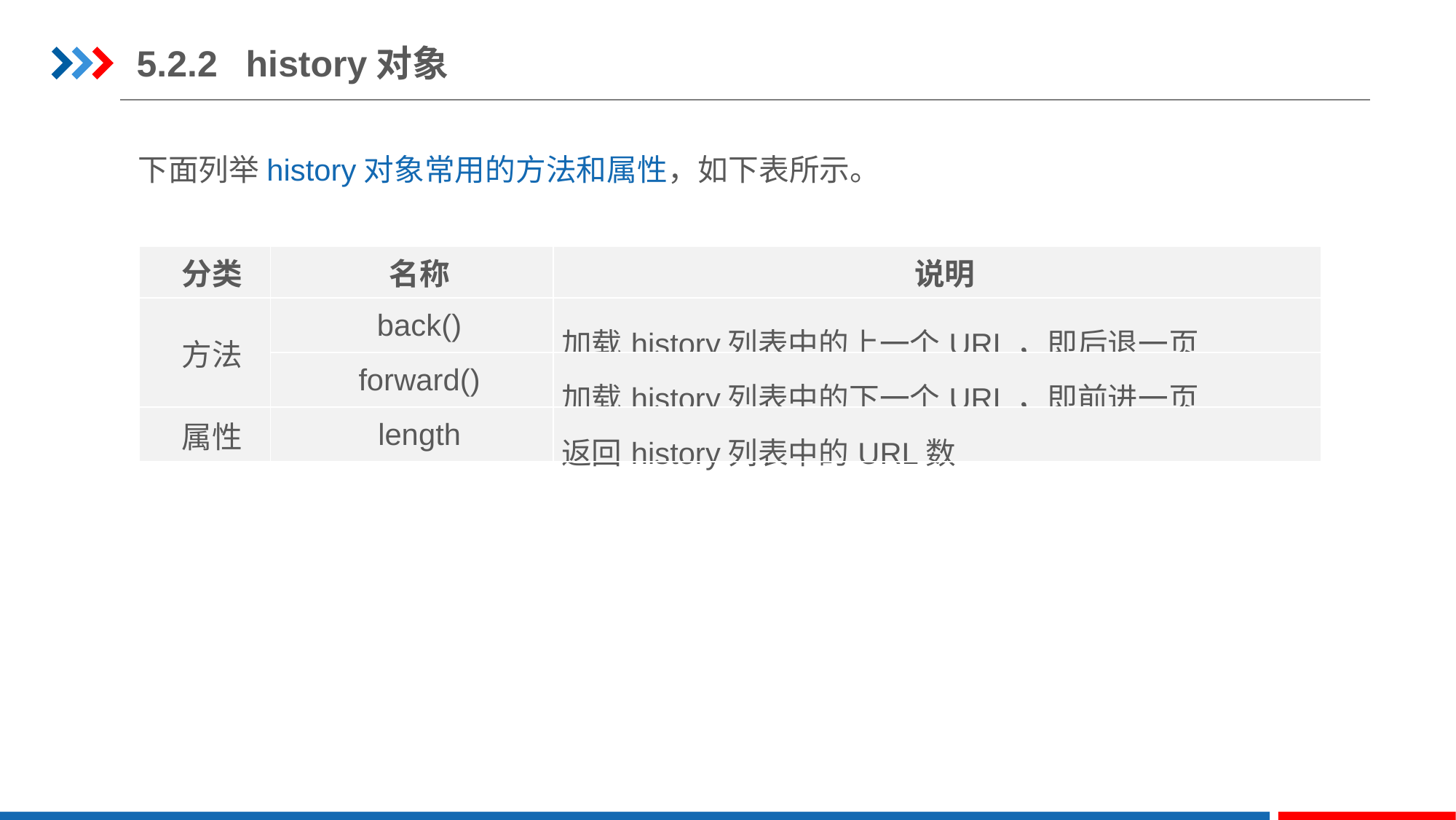

5.2.2	history对象
下面列举history对象常用的方法和属性，如下表所示。
| 分类 | 名称 | 说明 |
| --- | --- | --- |
| 方法 | back() | 加载history列表中的上一个URL，即后退一页 |
|  | forward() | 加载history列表中的下一个URL，即前进一页 |
| 属性 | length | 返回history列表中的URL数 |